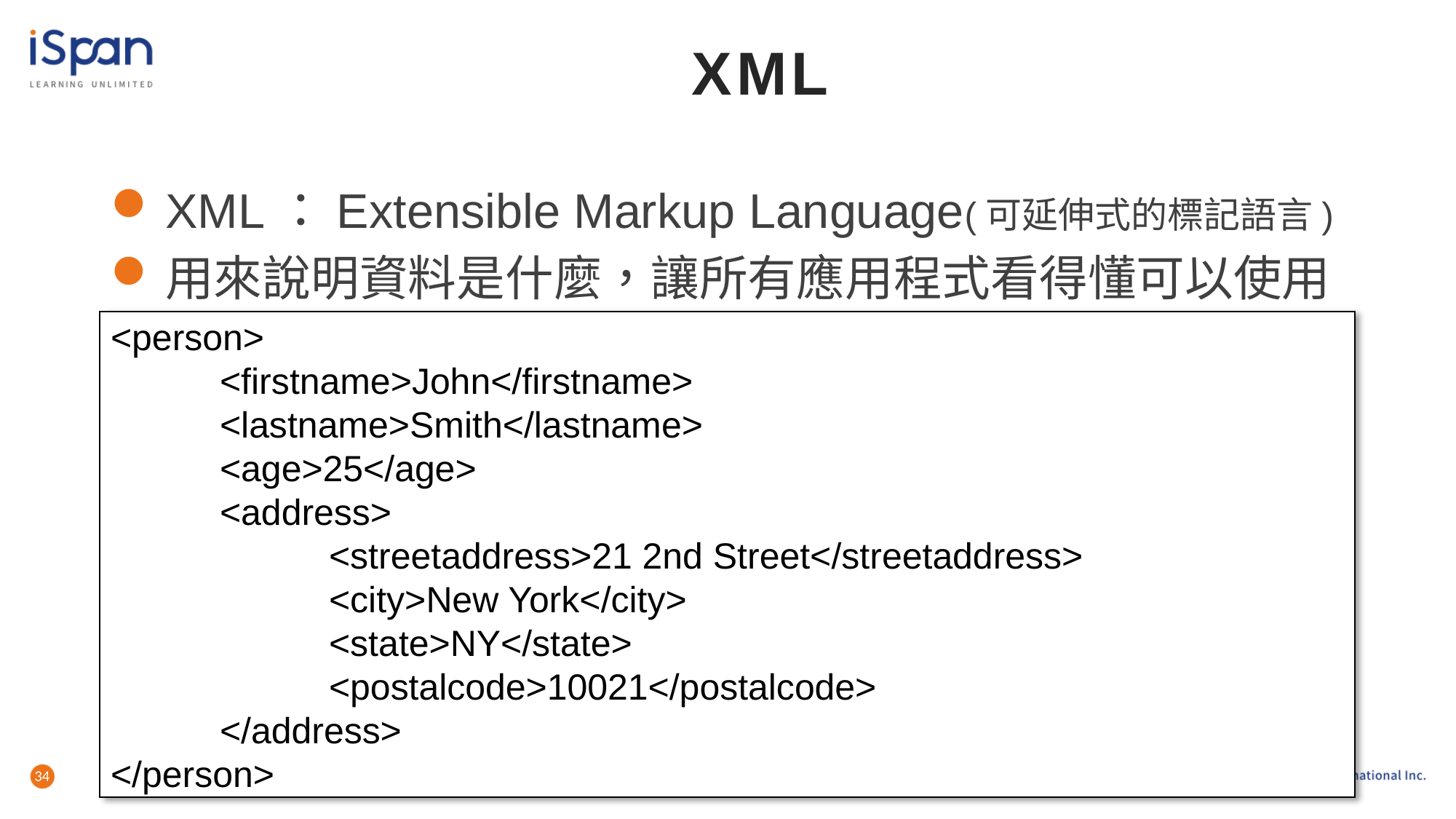

# XML
XML：Extensible Markup Language(可延伸式的標記語言)
用來說明資料是什麼，讓所有應用程式看得懂可以使用

<person>
	<firstname>John</firstname>
	<lastname>Smith</lastname>
	<age>25</age>
	<address>
		<streetaddress>21 2nd Street</streetaddress>
		<city>New York</city>
		<state>NY</state>
		<postalcode>10021</postalcode>
	</address>
</person>
34